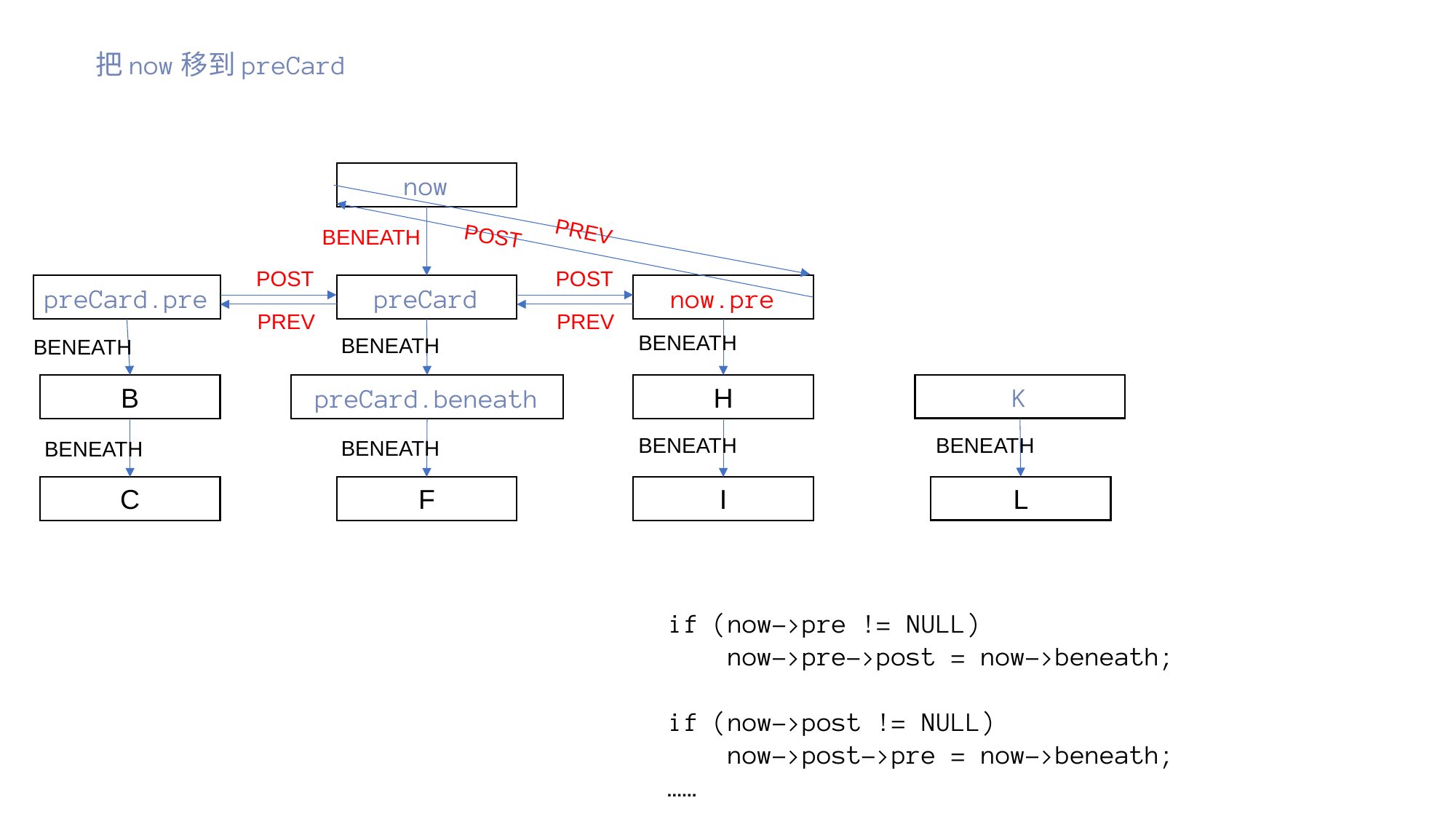

把now移到preCard
now
PREV
POST
BENEATH
POST
POST
preCard.pre
preCard
now.pre
PREV
PREV
BENEATH
BENEATH
BENEATH
K
B
preCard.beneath
H
BENEATH
BENEATH
BENEATH
BENEATH
L
C
F
I
        if (now->pre != NULL)
            now->pre->post = now->beneath;

        if (now->post != NULL)
            now->post->pre = now->beneath;
        ……